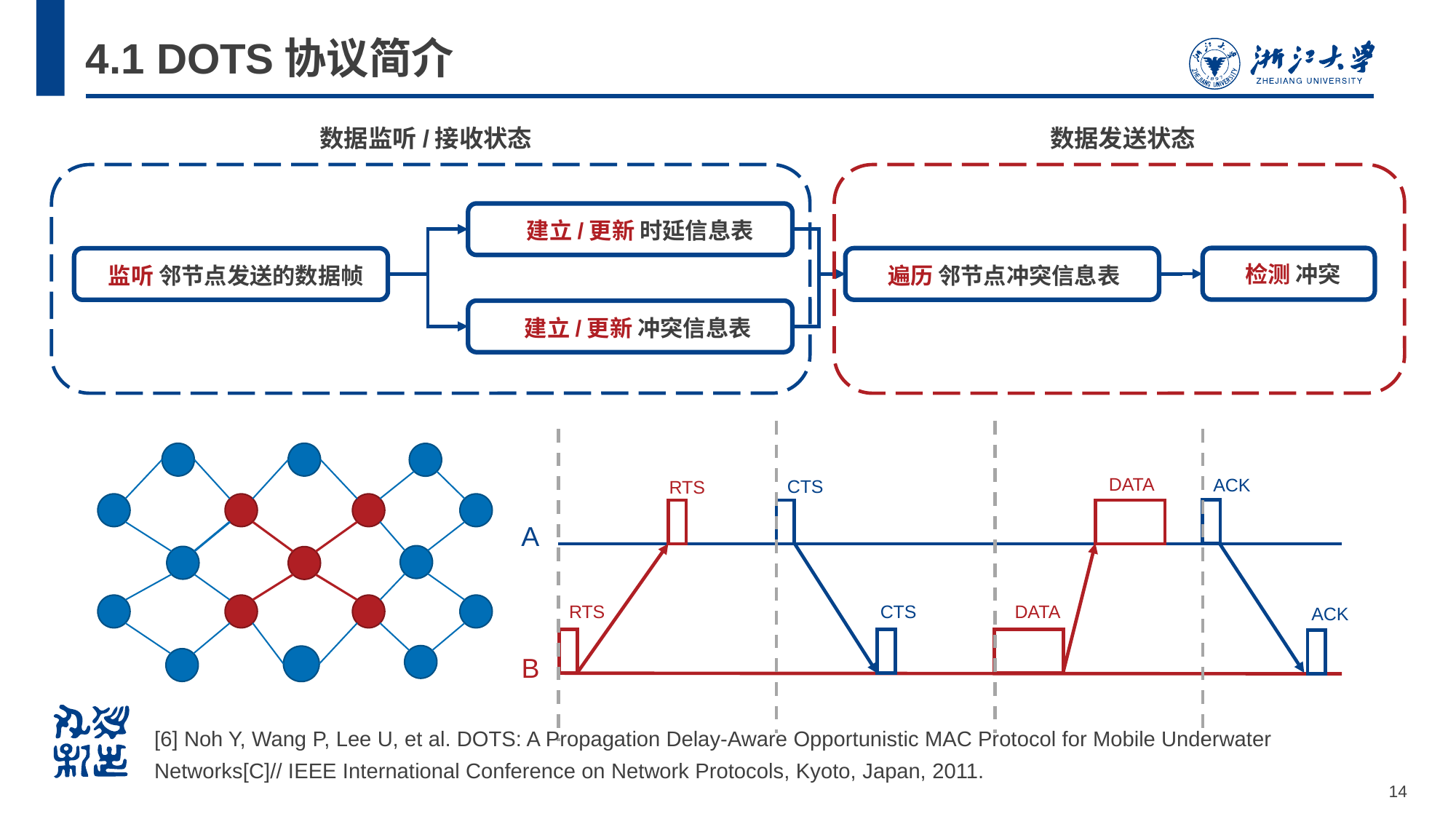

# 4.1 DOTS协议简介
数据监听/接收状态
数据发送状态

建立/更新 时延信息表

检测 冲突
监听 邻节点发送的数据帧
遍历 邻节点冲突信息表

建立/更新 冲突信息表

DATA
ACK
CTS
RTS

A
RTS
CTS
DATA
ACK

B
[6] Noh Y, Wang P, Lee U, et al. DOTS: A Propagation Delay-Aware Opportunistic MAC Protocol for Mobile Underwater Networks[C]// IEEE International Conference on Network Protocols, Kyoto, Japan, 2011.
14